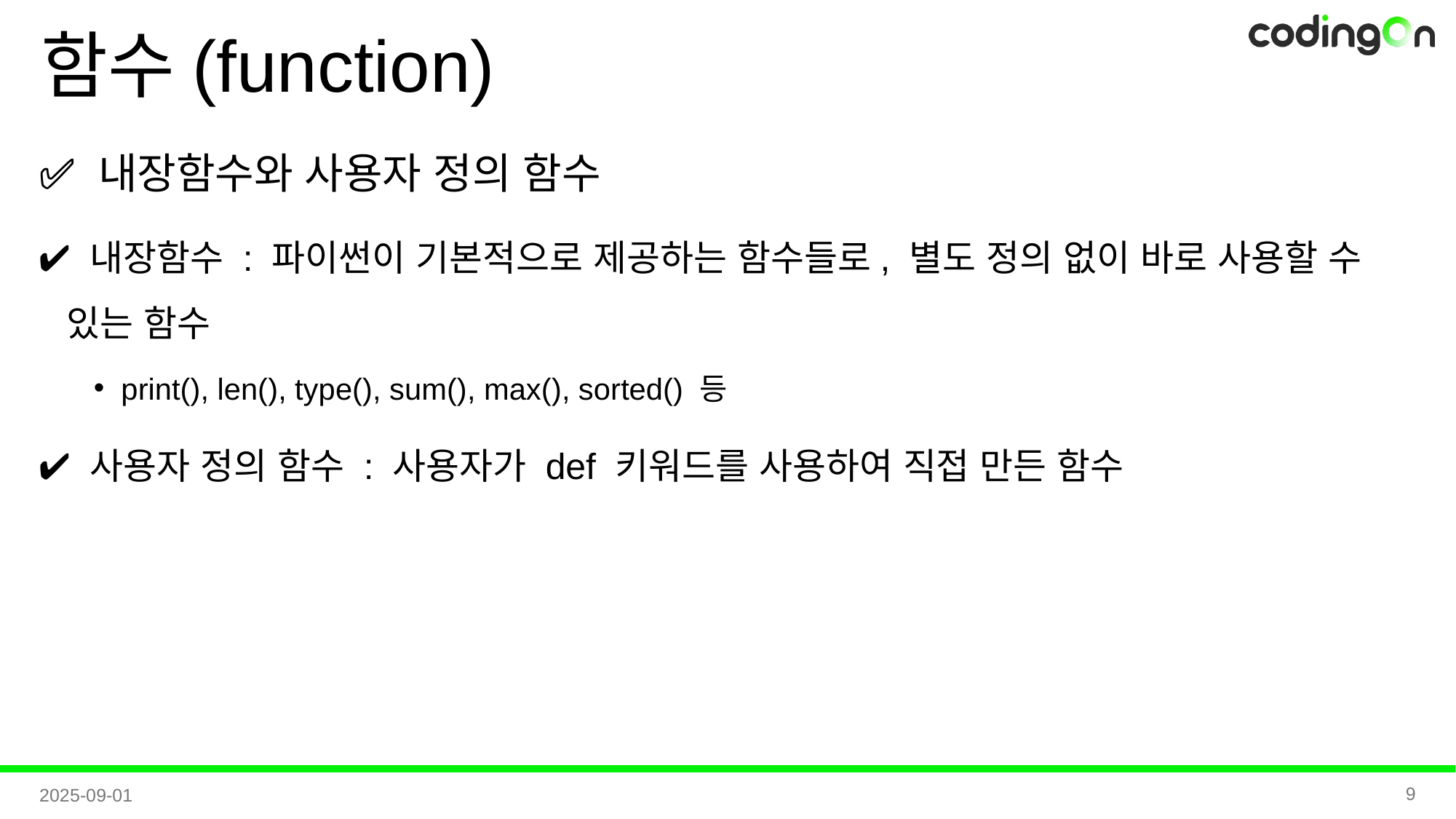

# 함수(function)
✅ 내장함수와 사용자 정의 함수
✔️ 내장함수 : 파이썬이 기본적으로 제공하는 함수들로, 별도 정의 없이 바로 사용할 수 있는 함수
print(), len(), type(), sum(), max(), sorted() 등
✔️ 사용자 정의 함수 : 사용자가 def 키워드를 사용하여 직접 만든 함수
9
2025-09-01